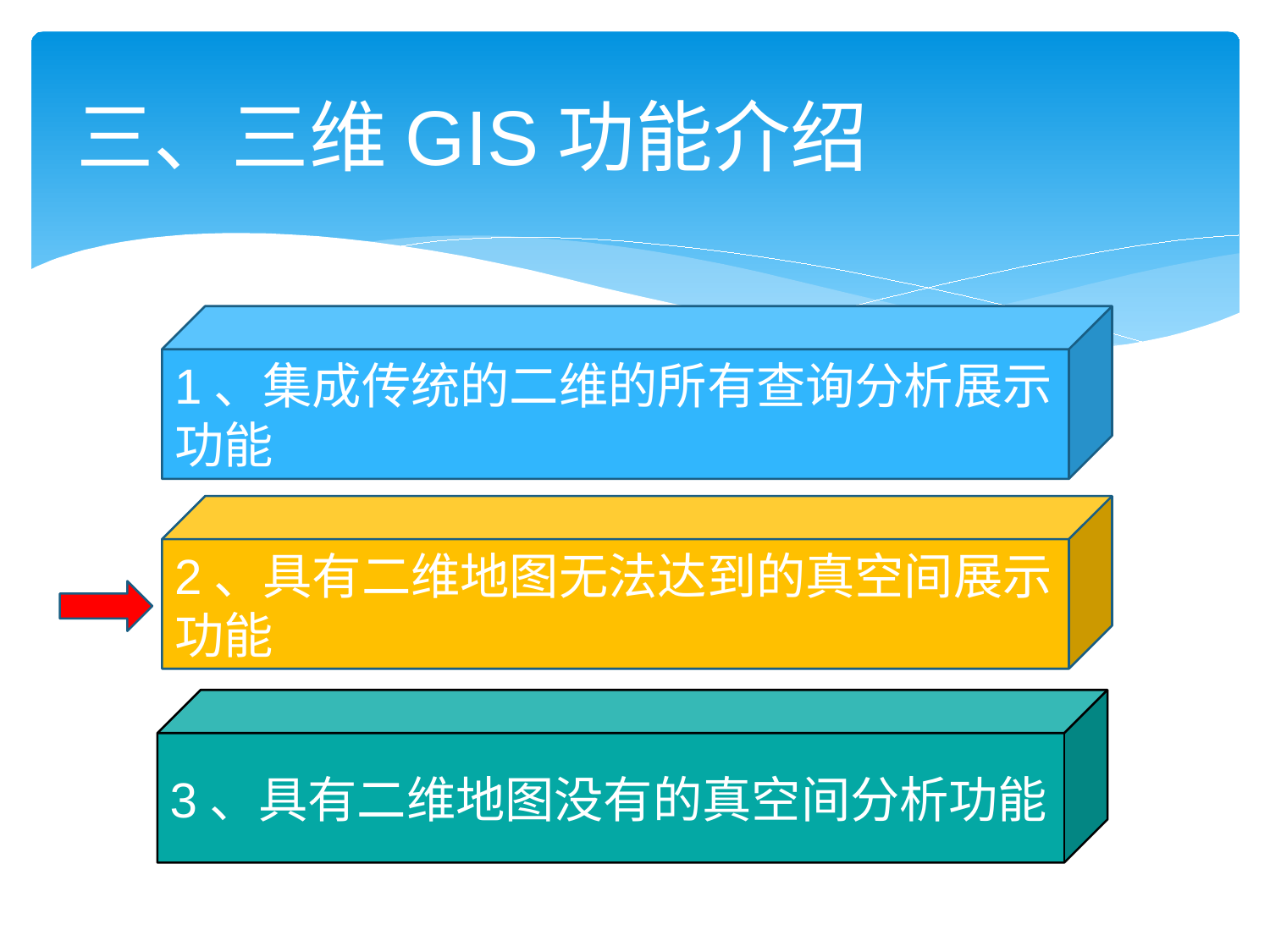

# 三、三维GIS功能介绍
1、集成传统的二维的所有查询分析展示功能
2、具有二维地图无法达到的真空间展示功能

3、具有二维地图没有的真空间分析功能